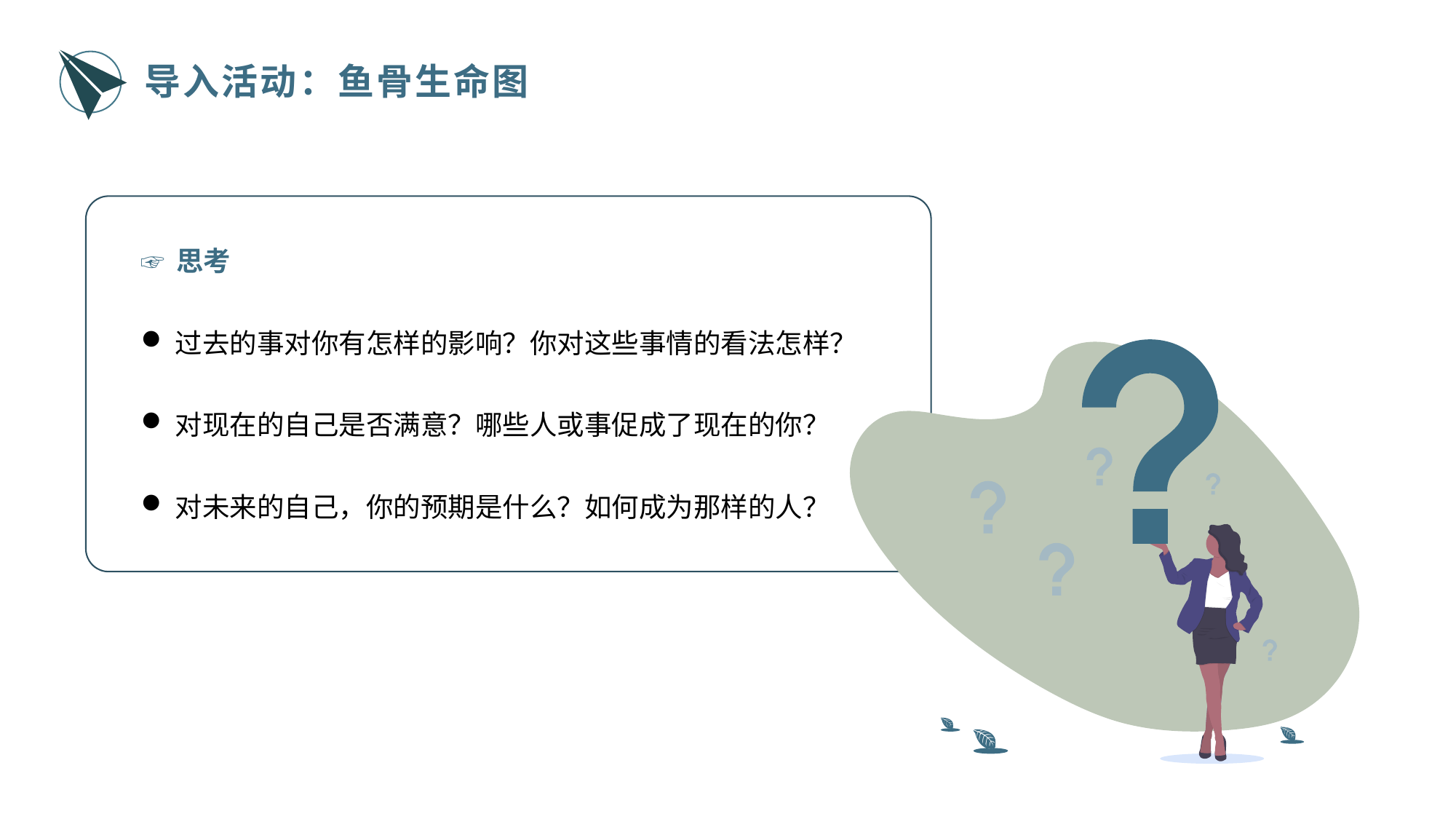

导入活动：鱼骨生命图
☞ 思考
过去的事对你有怎样的影响？你对这些事情的看法怎样？
对现在的自己是否满意？哪些人或事促成了现在的你？
对未来的自己，你的预期是什么？如何成为那样的人？